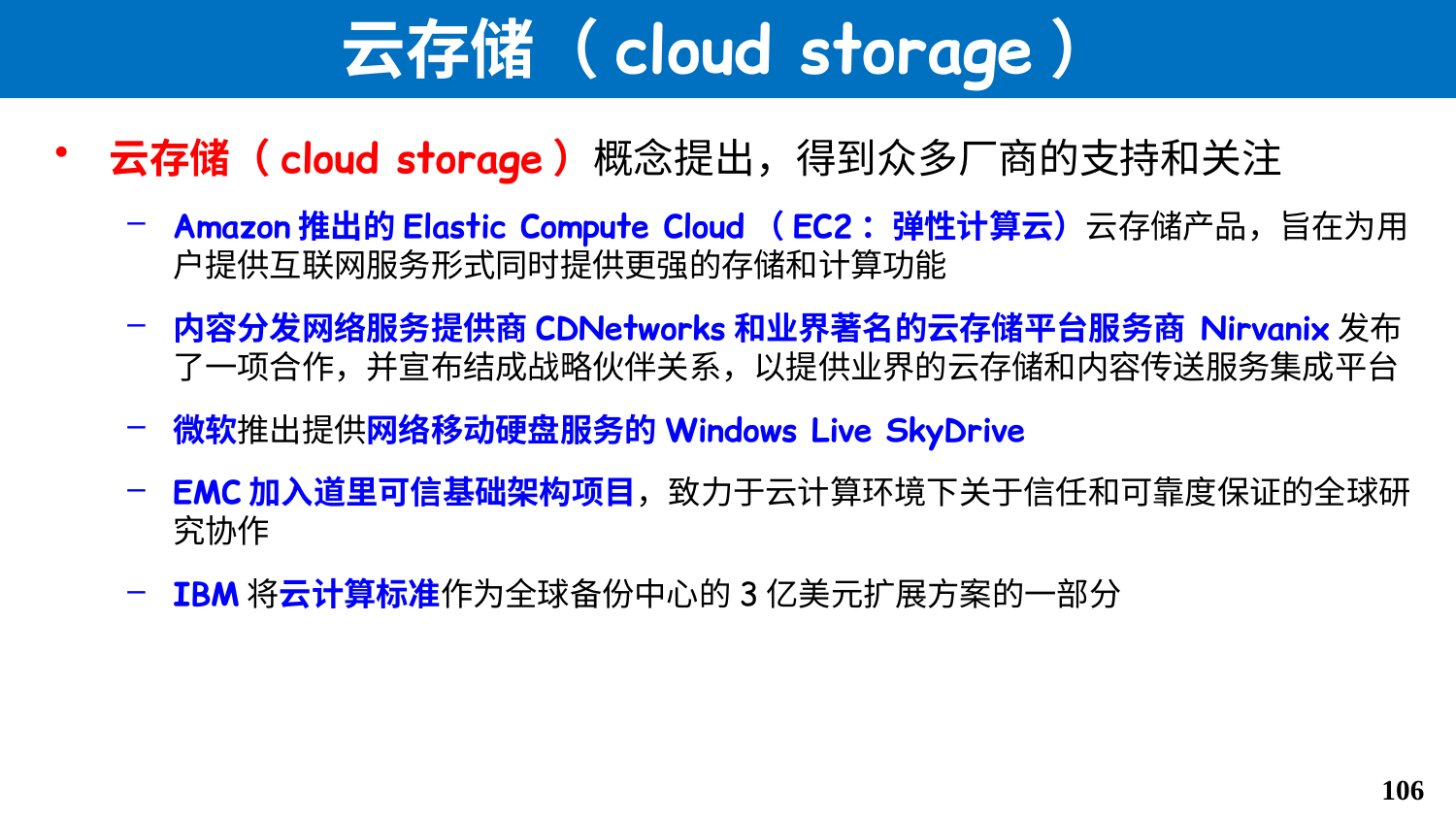

# 云存储（cloud storage）
云存储（cloud storage）概念提出，得到众多厂商的支持和关注
Amazon推出的Elastic Compute Cloud（EC2：弹性计算云）云存储产品，旨在为用户提供互联网服务形式同时提供更强的存储和计算功能
内容分发网络服务提供商CDNetworks和业界著名的云存储平台服务商 Nirvanix发布了一项合作，并宣布结成战略伙伴关系，以提供业界的云存储和内容传送服务集成平台
微软推出提供网络移动硬盘服务的Windows Live SkyDrive
EMC加入道里可信基础架构项目，致力于云计算环境下关于信任和可靠度保证的全球研究协作
IBM将云计算标准作为全球备份中心的3亿美元扩展方案的一部分